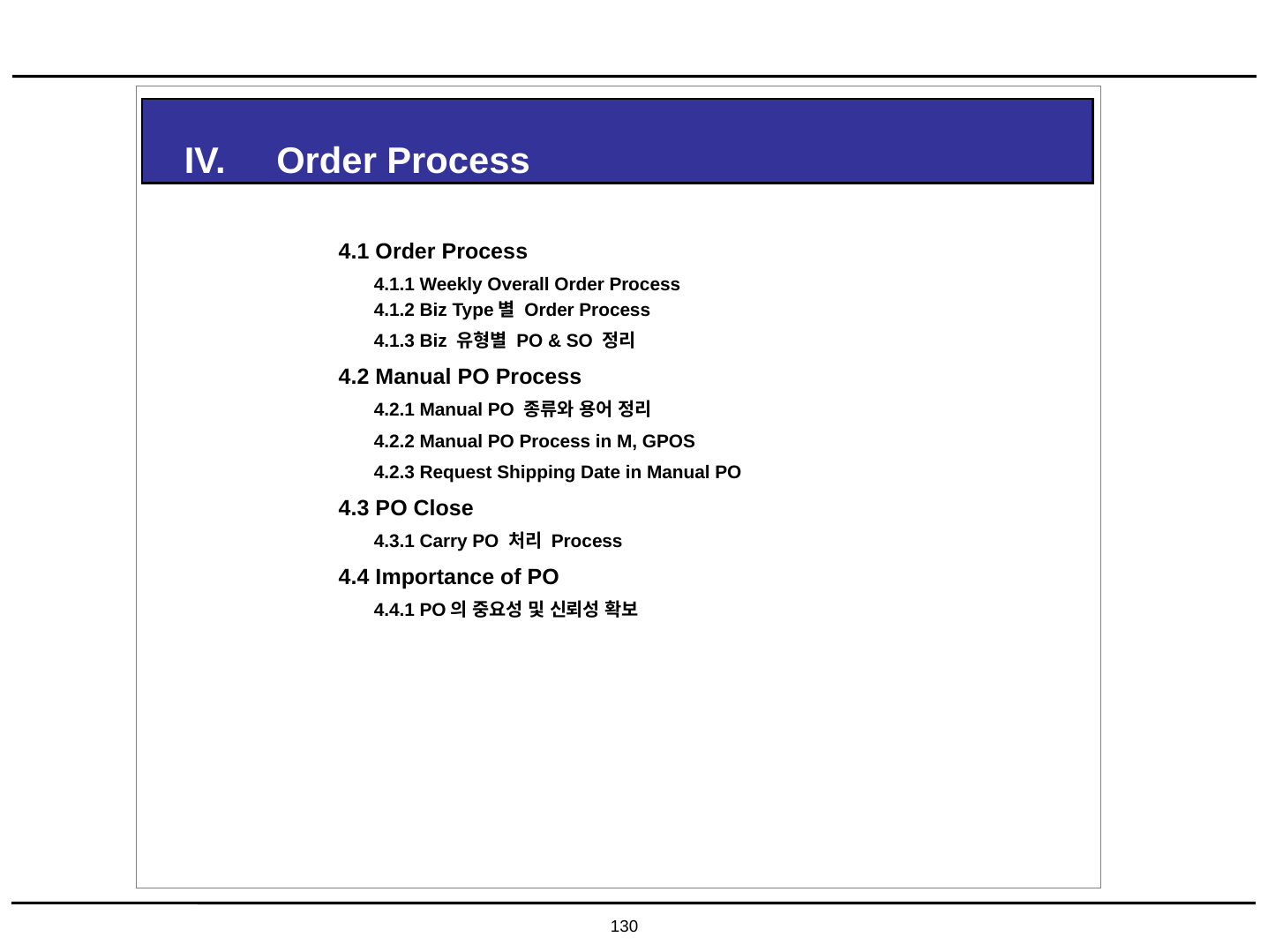

IV.     Order Process

4.1 Order Process
       4.1.1 Weekly Overall Order Process
       4.1.2 Biz Type별 Order Process
       4.1.3 Biz 유형별 PO & SO 정리
4.2 Manual PO Process
       4.2.1 Manual PO 종류와 용어 정리
       4.2.2 Manual PO Process in M, GPOS
       4.2.3 Request Shipping Date in Manual PO
4.3 PO Close
       4.3.1 Carry PO 처리 Process
4.4 Importance of PO
       4.4.1 PO의 중요성 및 신뢰성 확보
130